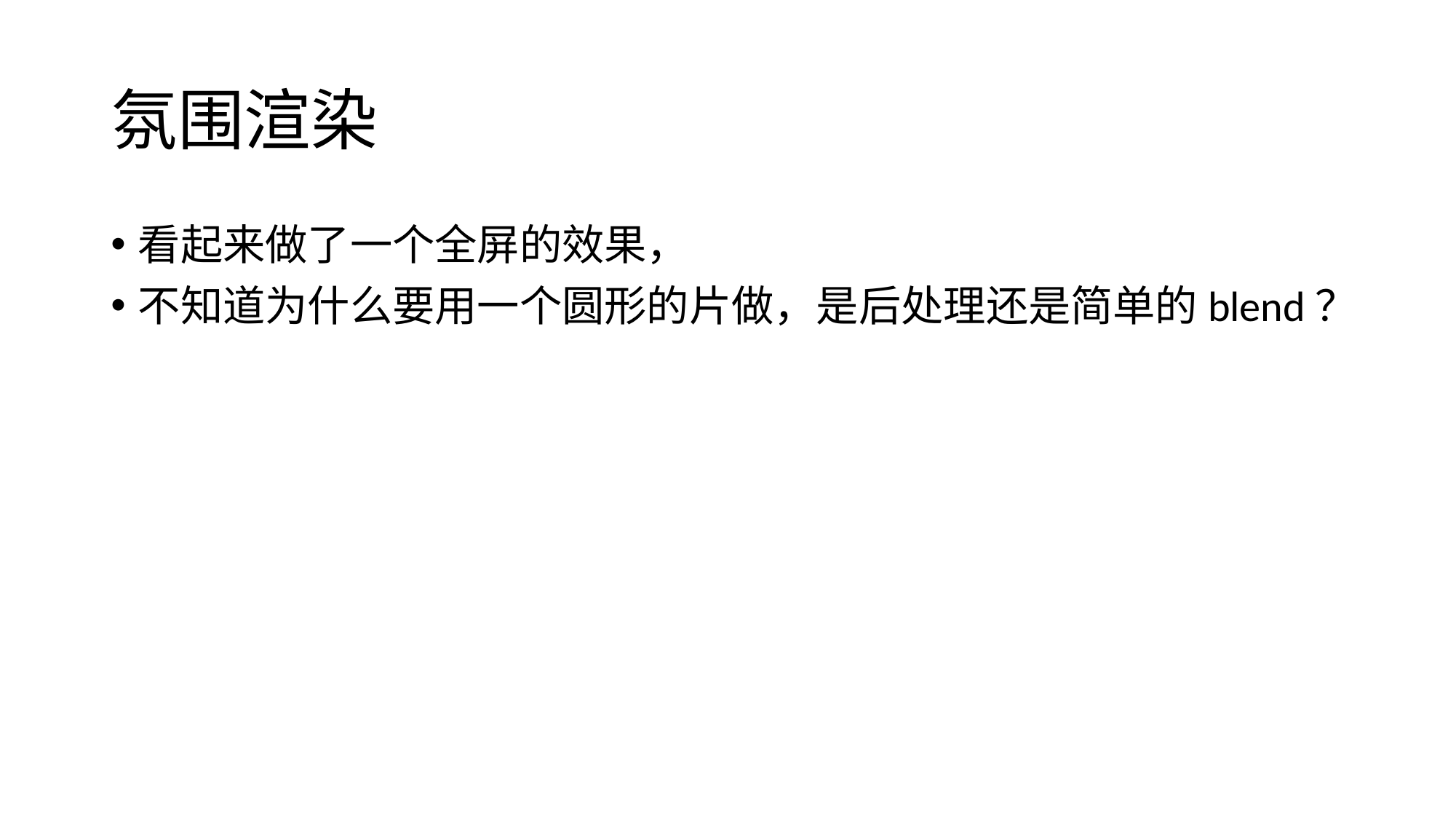

# 氛围渲染
看起来做了一个全屏的效果，
不知道为什么要用一个圆形的片做，是后处理还是简单的blend？